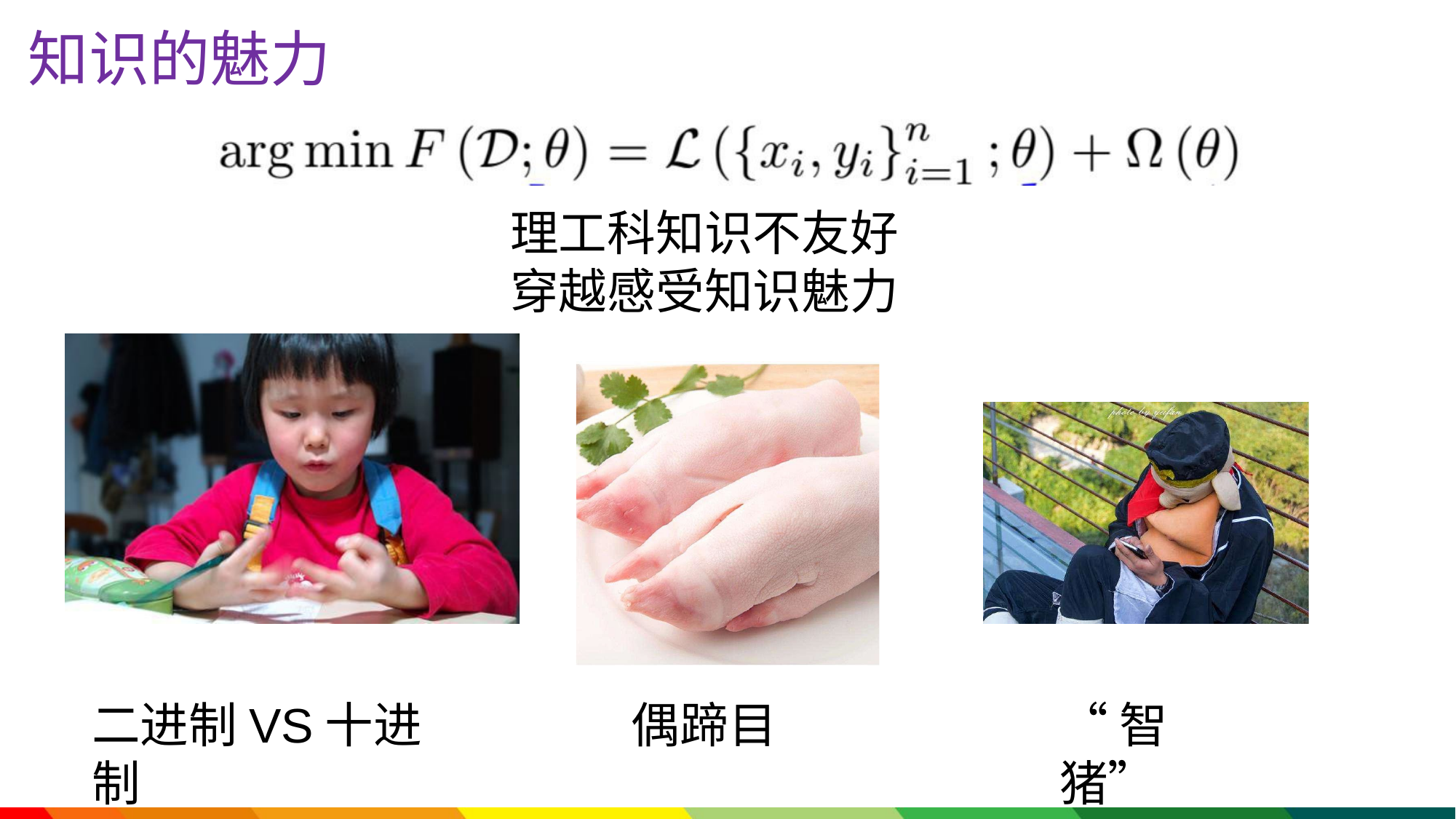

# 知识的魅力

理工科知识不友好 穿越感受知识魅力

二进制VS十进制
偶蹄目
“智猪”